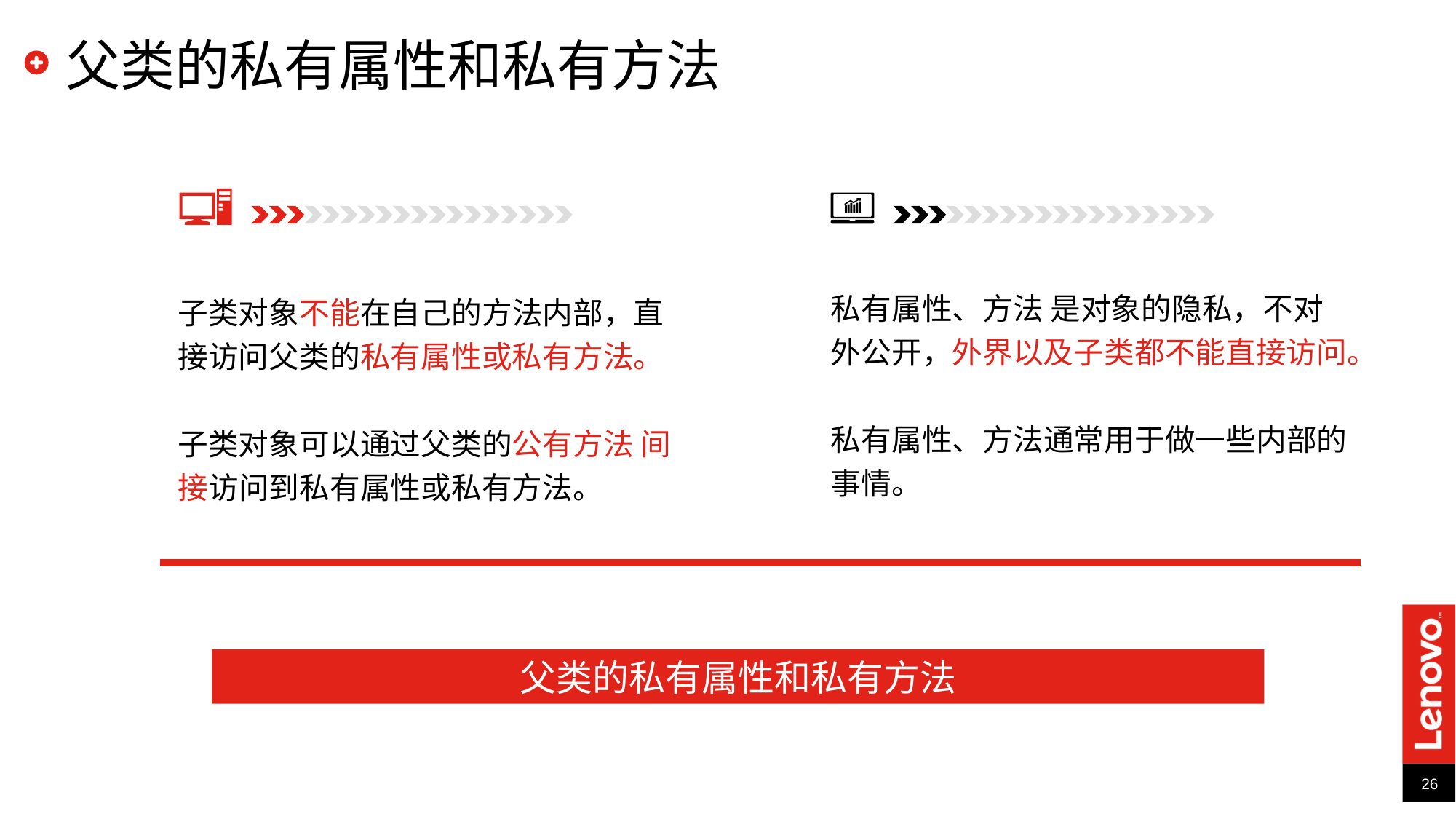

# 父类的私有属性和私有方法

私有属性、方法 是对象的隐私，不对外公开，外界以及子类都不能直接访问。

私有属性、方法通常用于做一些内部的事情。
子类对象不能在自己的方法内部，直接访问父类的私有属性或私有方法。

子类对象可以通过父类的公有方法 间接访问到私有属性或私有方法。
父类的私有属性和私有方法